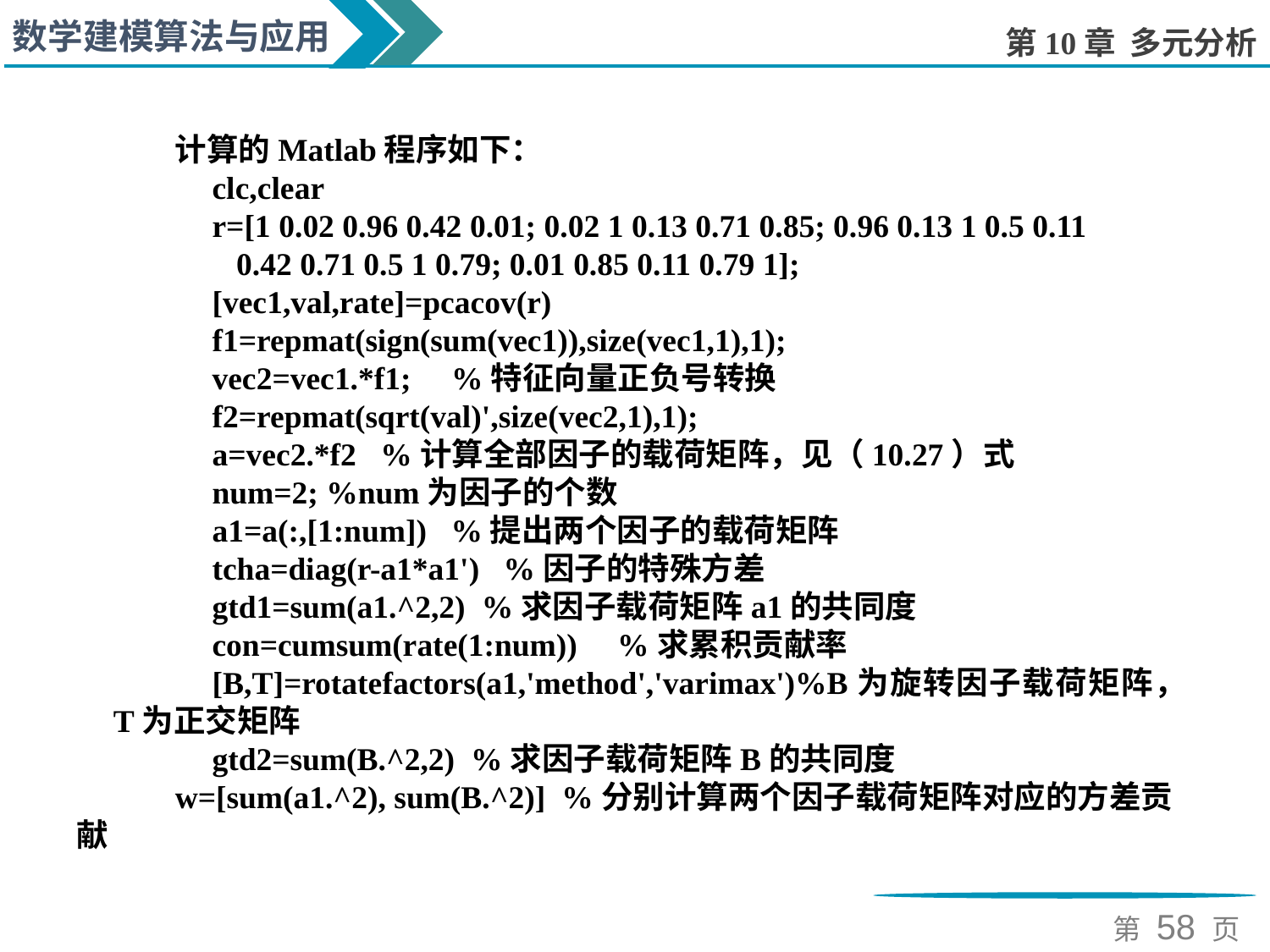

计算的Matlab程序如下：
clc,clear
r=[1 0.02 0.96 0.42 0.01; 0.02 1 0.13 0.71 0.85; 0.96 0.13 1 0.5 0.11
   0.42 0.71 0.5 1 0.79; 0.01 0.85 0.11 0.79 1];
[vec1,val,rate]=pcacov(r)
f1=repmat(sign(sum(vec1)),size(vec1,1),1);
vec2=vec1.*f1;     %特征向量正负号转换
f2=repmat(sqrt(val)',size(vec2,1),1);
a=vec2.*f2   %计算全部因子的载荷矩阵，见（10.27）式
num=2; %num为因子的个数
a1=a(:,[1:num])   %提出两个因子的载荷矩阵
tcha=diag(r-a1*a1')   %因子的特殊方差
gtd1=sum(a1.^2,2)  %求因子载荷矩阵a1的共同度
con=cumsum(rate(1:num))     %求累积贡献率
[B,T]=rotatefactors(a1,'method','varimax')%B为旋转因子载荷矩阵，T为正交矩阵
gtd2=sum(B.^2,2)  %求因子载荷矩阵B的共同度
w=[sum(a1.^2), sum(B.^2)]  %分别计算两个因子载荷矩阵对应的方差贡献